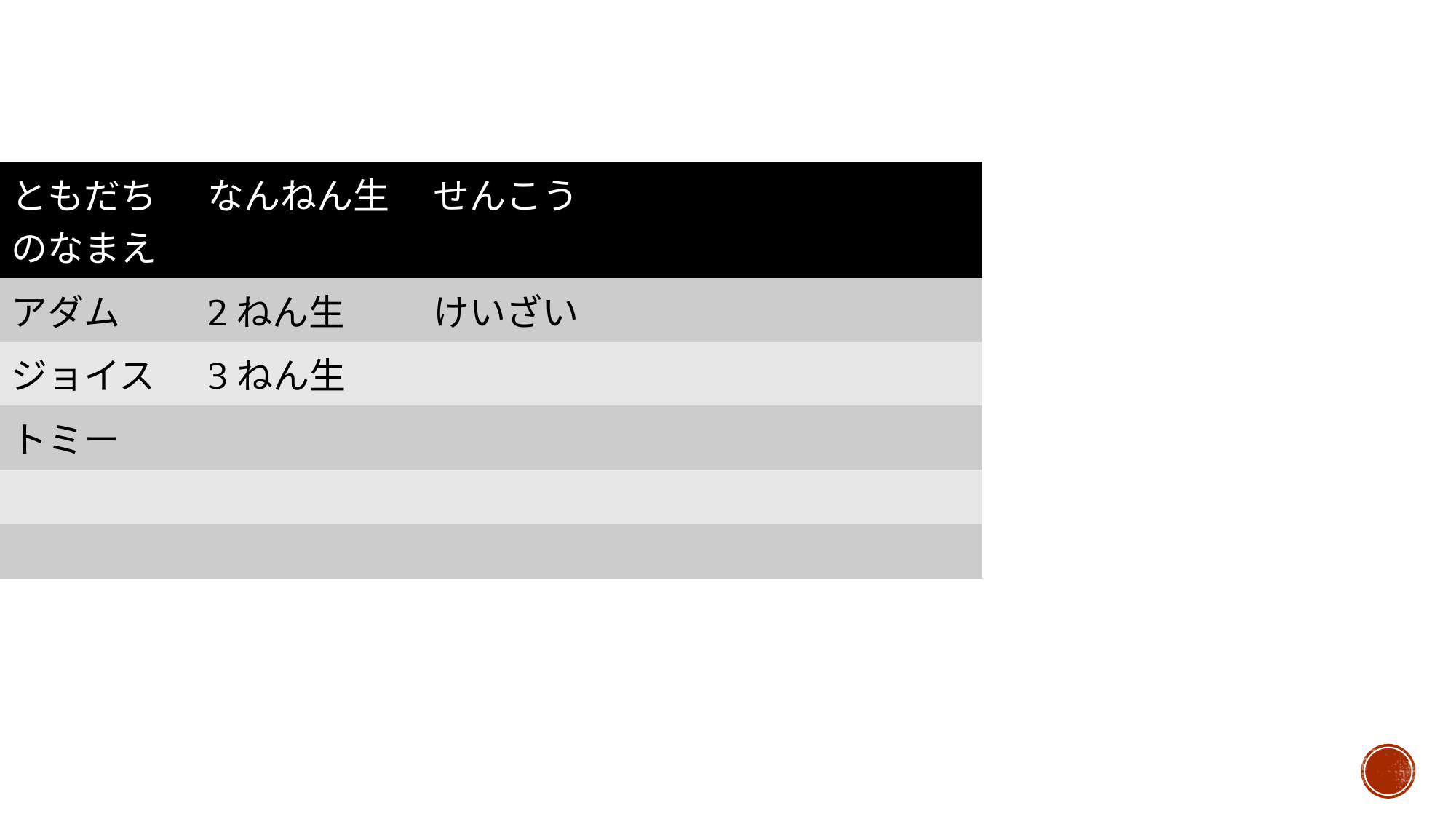

| ともだちのなまえ | なんねん生 | せんこう |  |  |
| --- | --- | --- | --- | --- |
| アダム | 2ねん生 | けいざい |  |  |
| ジョイス | 3ねん生 |  |  |  |
| トミー |  |  |  |  |
|  |  |  |  |  |
|  |  |  |  |  |